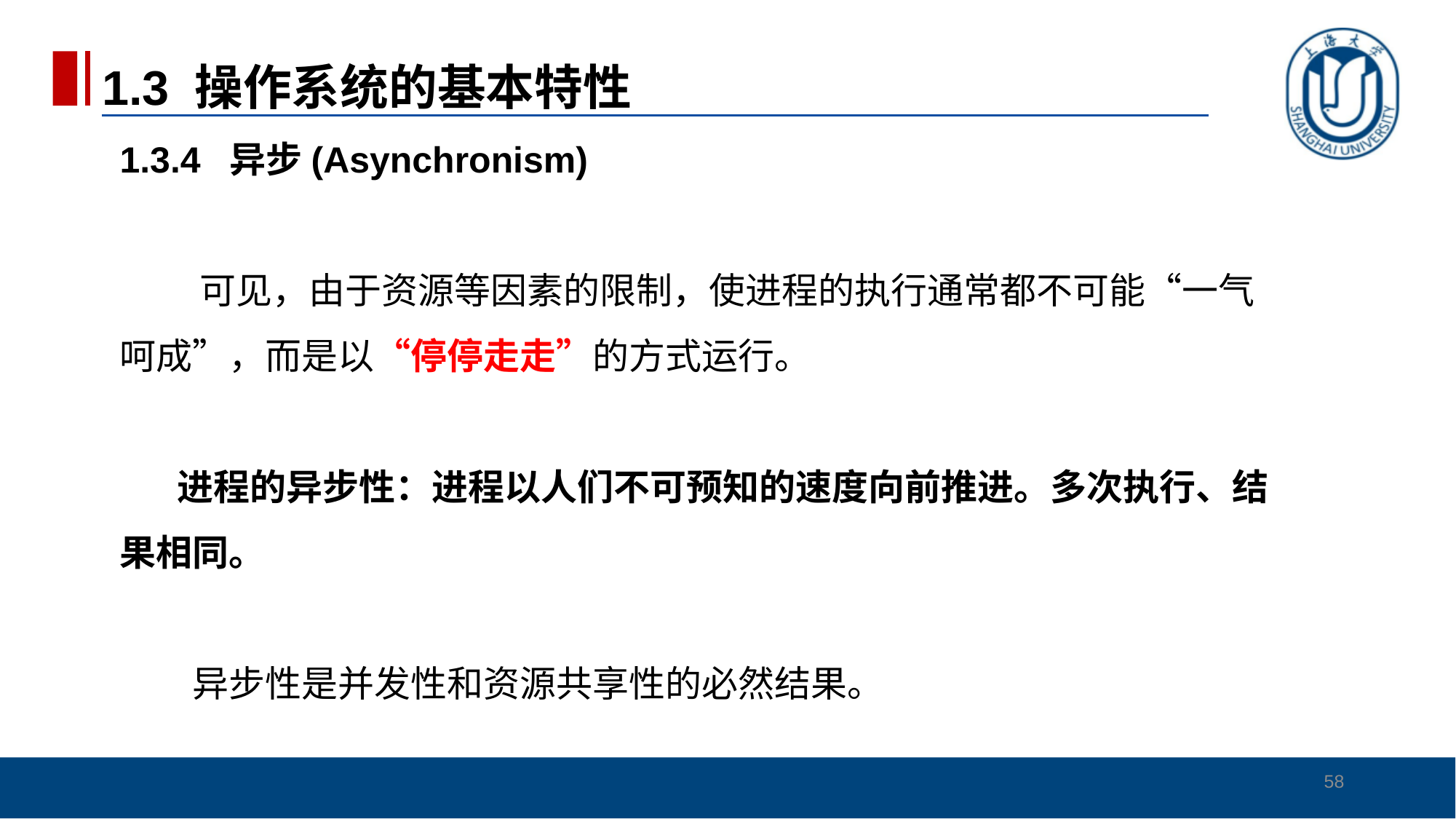

1.3 操作系统的基本特性
# 1.3.4  异步(Asynchronism) 可见，由于资源等因素的限制，使进程的执行通常都不可能“一气呵成”，而是以“停停走走”的方式运行。 进程的异步性：进程以人们不可预知的速度向前推进。多次执行、结果相同。 　　异步性是并发性和资源共享性的必然结果。
58